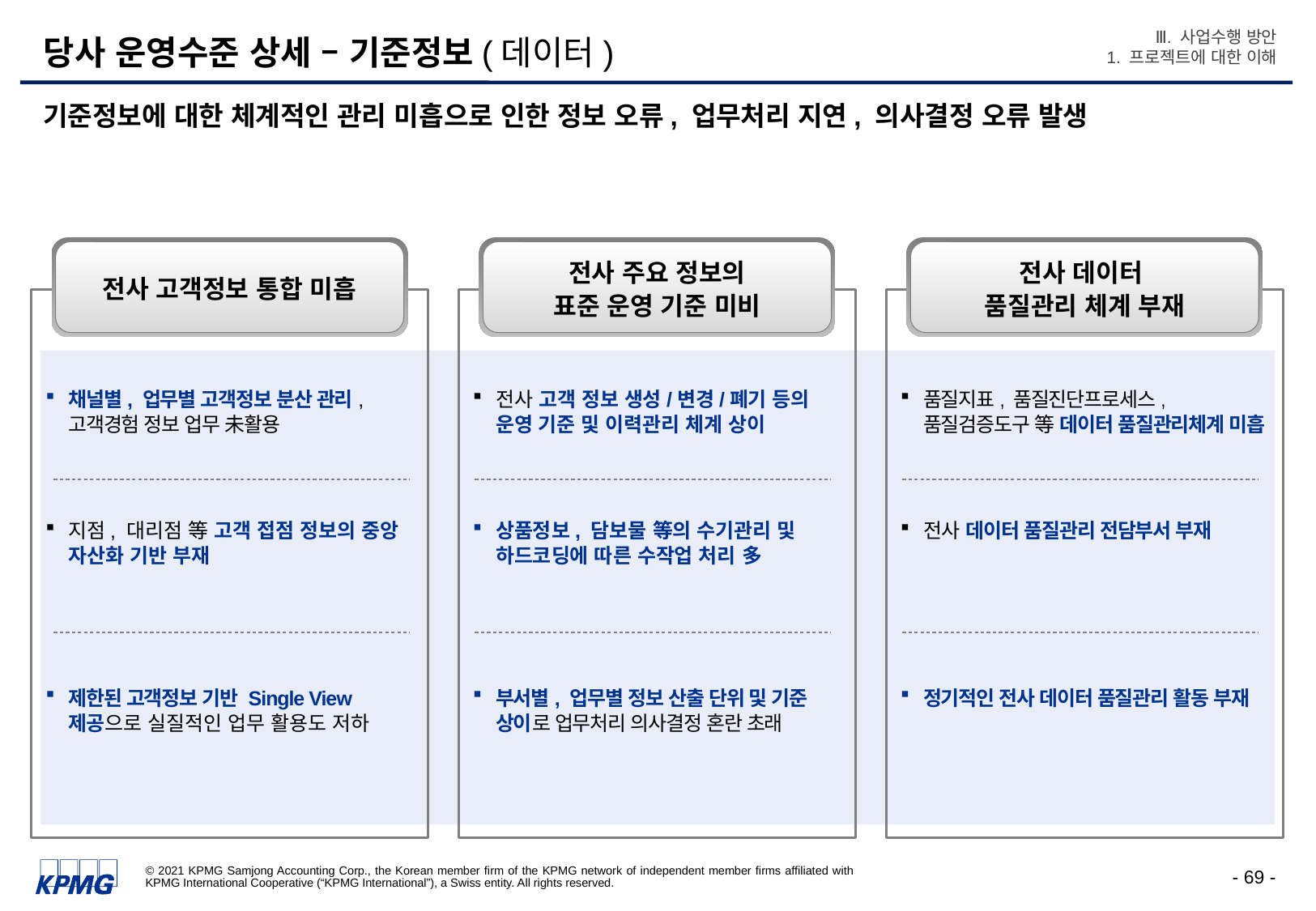

Ⅲ. 사업수행 방안
1. 프로젝트에 대한 이해
# 당사 운영수준 상세 – 기준정보(데이터)
기준정보에 대한 체계적인 관리 미흡으로 인한 정보 오류, 업무처리 지연, 의사결정 오류 발생

전사 고객정보 통합 미흡

전사 주요 정보의
표준 운영 기준 미비

전사 데이터
품질관리 체계 부재
채널별, 업무별 고객정보 분산 관리, 고객경험 정보 업무 未활용

지점, 대리점 等 고객 접점 정보의 중앙 자산화 기반 부재

제한된 고객정보 기반 Single View 제공으로 실질적인 업무 활용도 저하
전사 고객 정보 생성/변경/폐기 등의
운영 기준 및 이력관리 체계 상이

상품정보, 담보물 等의 수기관리 및
하드코딩에 따른 수작업 처리 多

부서별, 업무별 정보 산출 단위 및 기준
상이로 업무처리 의사결정 혼란 초래
품질지표, 품질진단프로세스, 품질검증도구 等 데이터 품질관리체계 미흡

전사 데이터 품질관리 전담부서 부재

정기적인 전사 데이터 품질관리 활동 부재